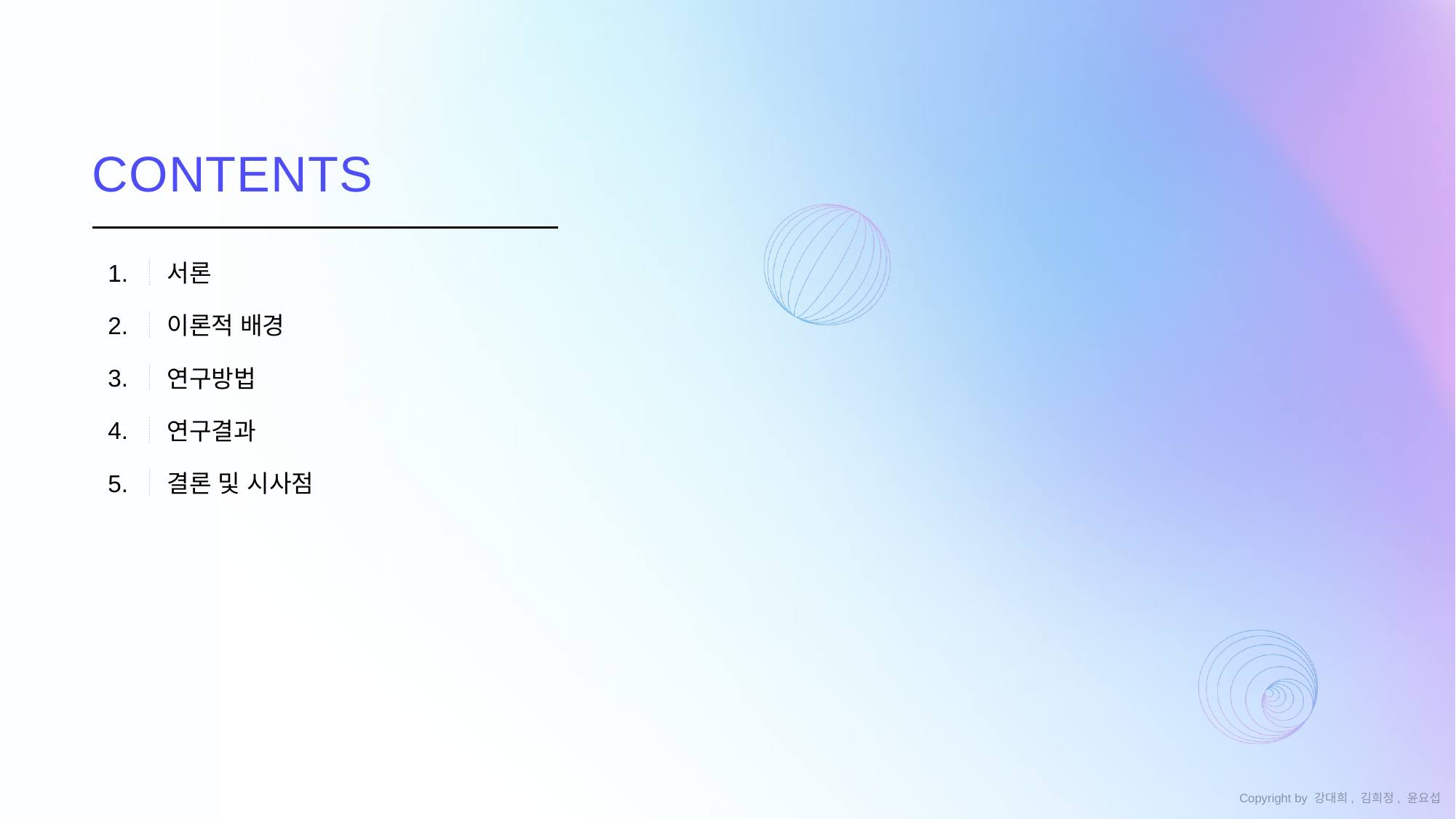

CONTENTS
1.
서론
2.
이론적 배경
3.
연구방법
4.
연구결과
5.
결론 및 시사점